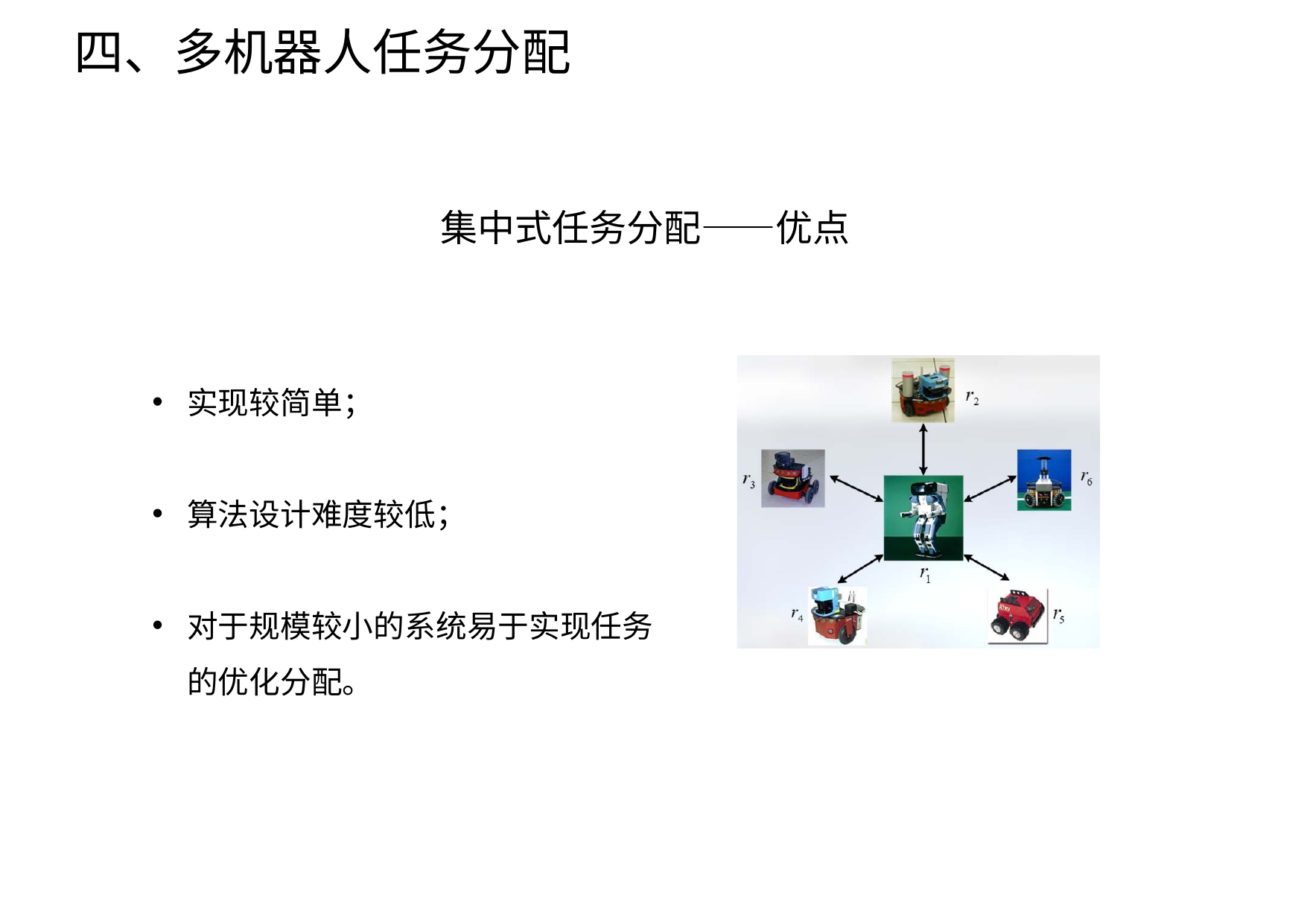

四、多机器人任务分配
集中式任务分配——优点

实现较简单；

算法设计难度较低；

对于规模较小的系统易于实现任务的优化分配。